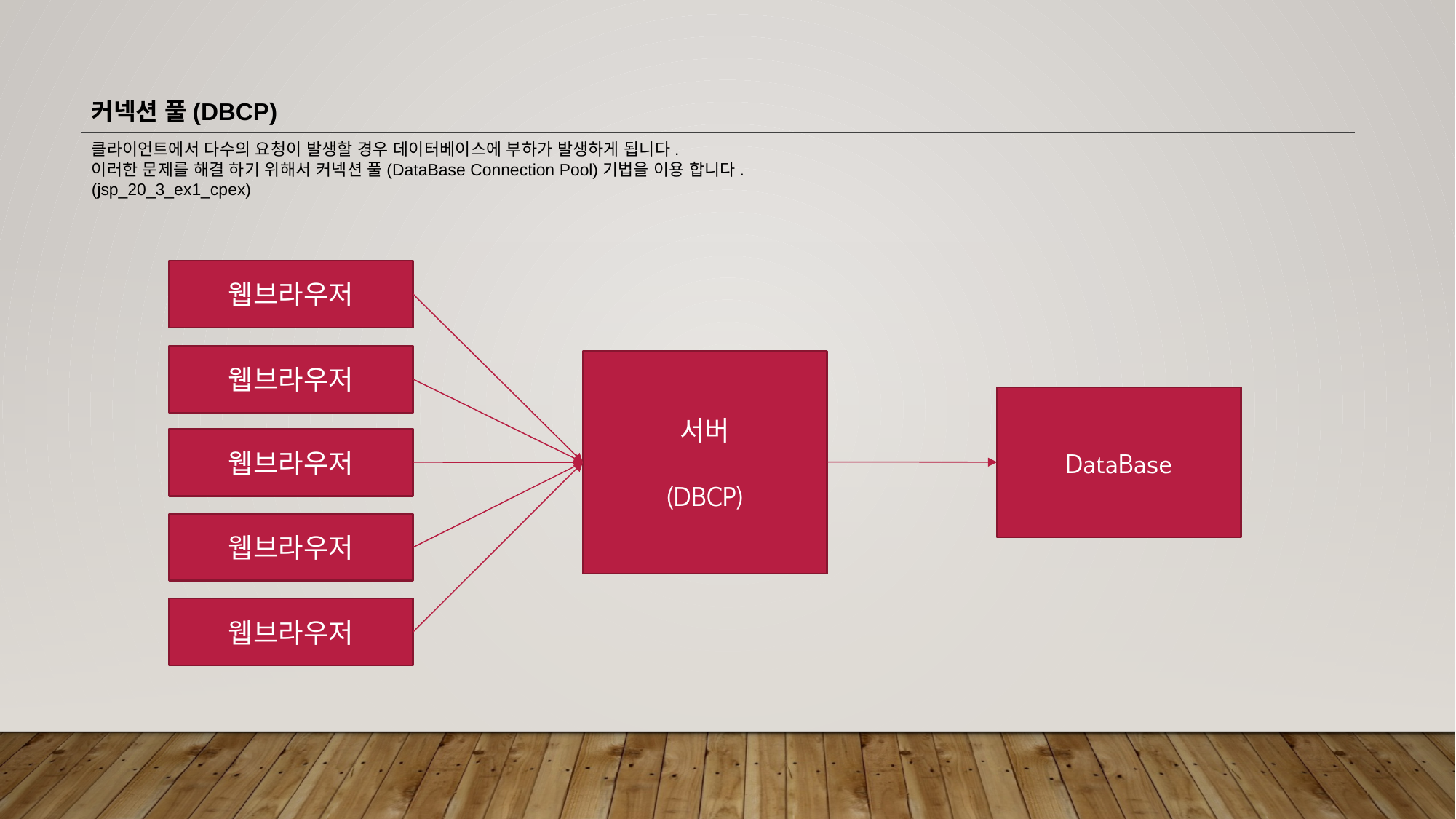

커넥션 풀(DBCP)
클라이언트에서 다수의 요청이 발생할 경우 데이터베이스에 부하가 발생하게 됩니다.
이러한 문제를 해결 하기 위해서 커넥션 풀(DataBase Connection Pool)기법을 이용 합니다.
(jsp_20_3_ex1_cpex)
웹브라우저
웹브라우저
서버

(DBCP)
DataBase
웹브라우저
웹브라우저
웹브라우저
웹브라우저